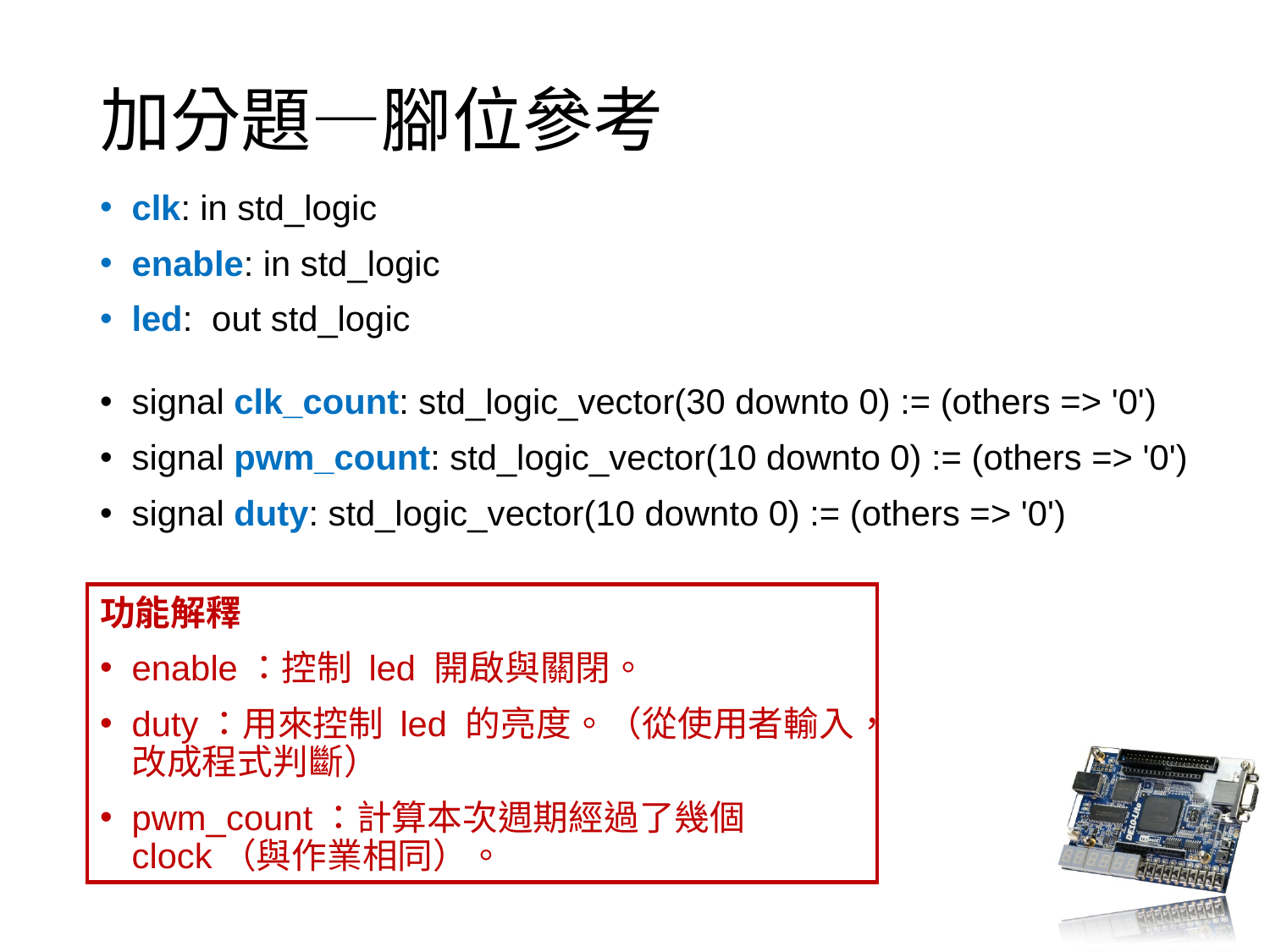

# 加分題—腳位參考
clk: in std_logic
enable: in std_logic
led:  out std_logic

signal clk_count: std_logic_vector(30 downto 0) := (others => '0')
signal pwm_count: std_logic_vector(10 downto 0) := (others => '0')
signal duty: std_logic_vector(10 downto 0) := (others => '0')

功能解釋
enable：控制 led 開啟與關閉。​
duty：用來控制 led 的亮度。（從使用者輸入，改成程式判斷）
pwm_count：計算本次週期經過了幾個 clock（與作業相同）。